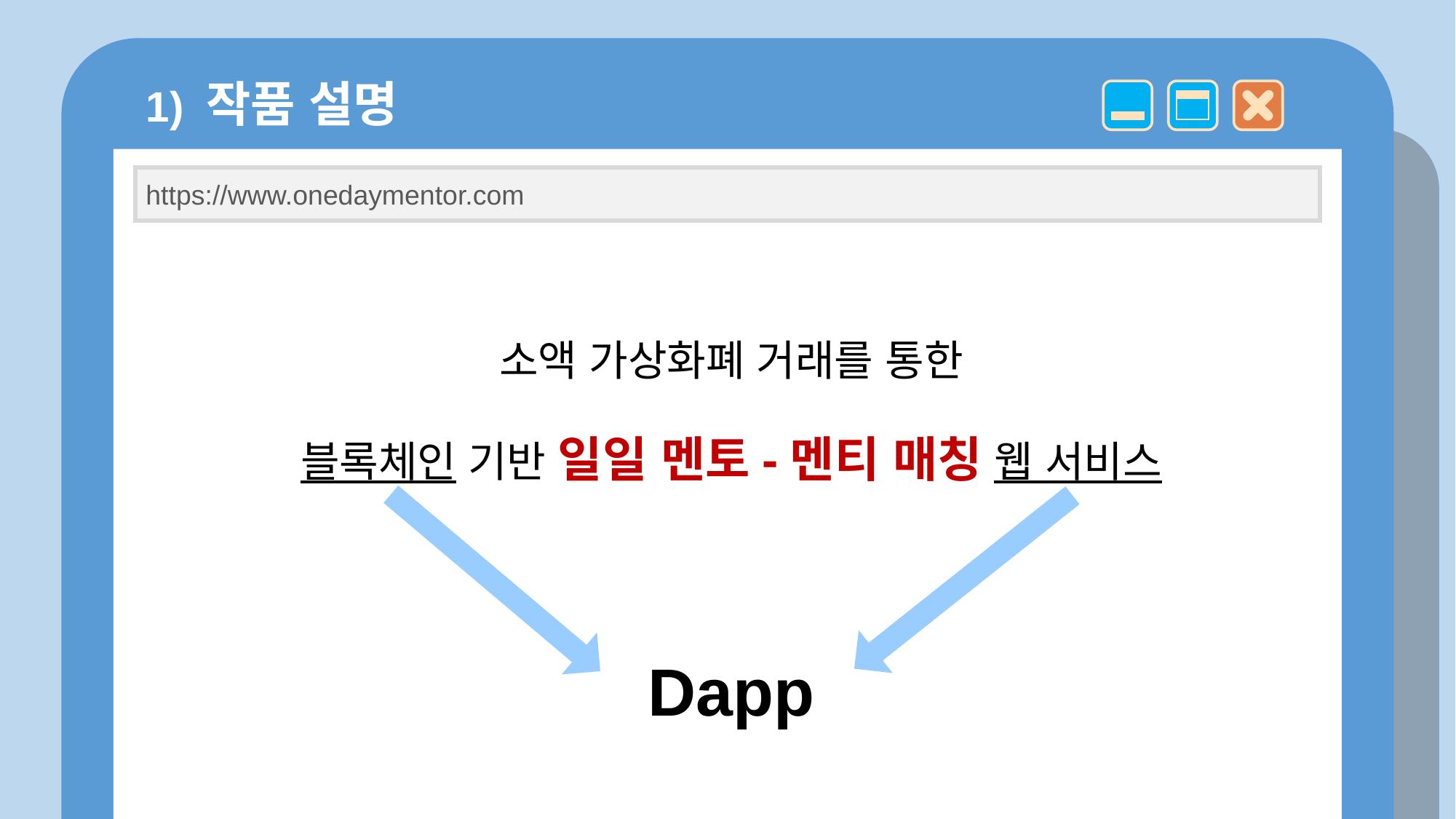

1) 작품 설명

https://www.onedaymentor.com
소액 가상화폐 거래를 통한
블록체인 기반 일일 멘토-멘티 매칭 웹 서비스

Dapp